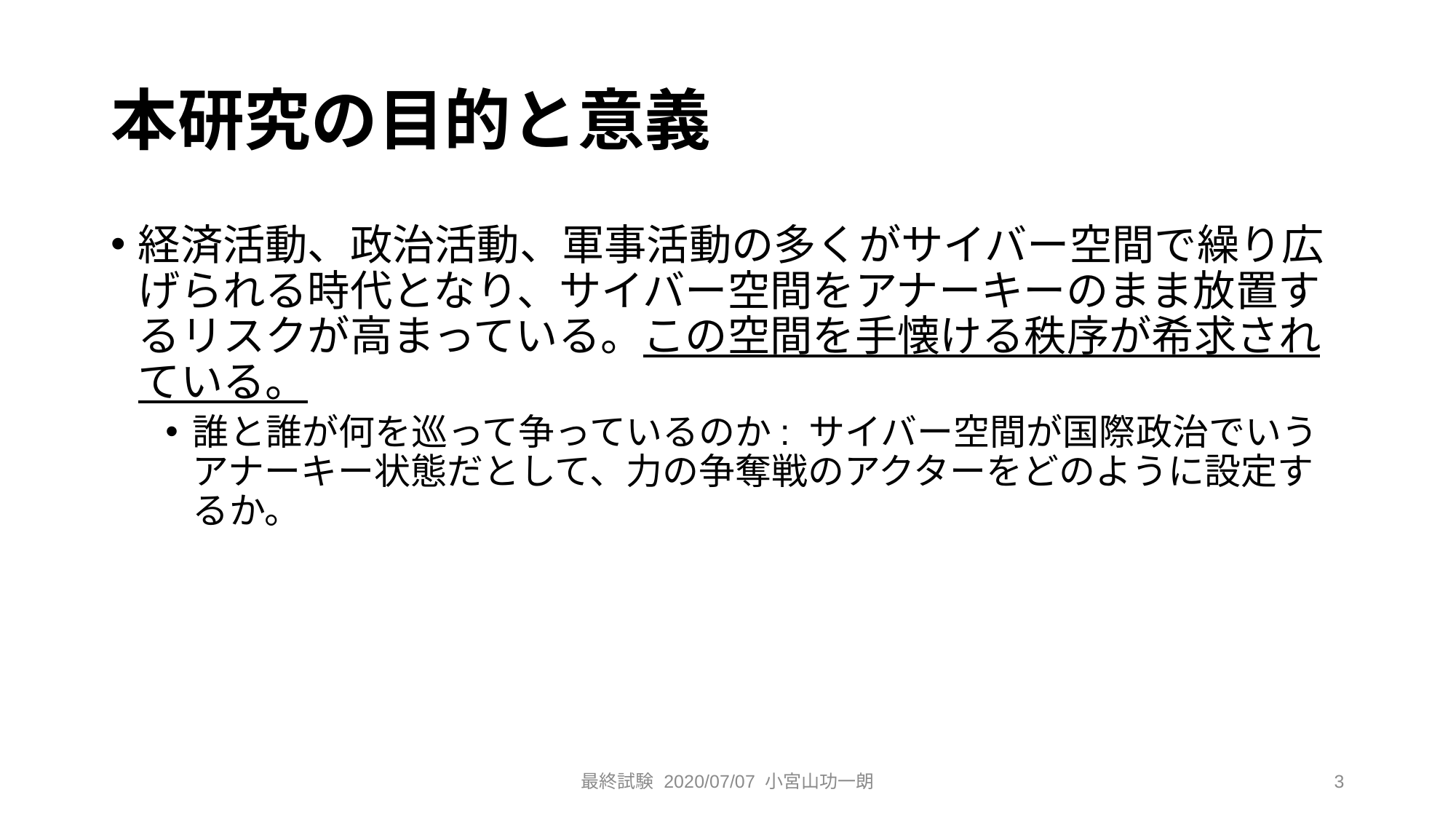

# 本研究の目的と意義
経済活動、政治活動、軍事活動の多くがサイバー空間で繰り広げられる時代となり、サイバー空間をアナーキーのまま放置するリスクが高まっている。この空間を手懐ける秩序が希求されている。
誰と誰が何を巡って争っているのか: サイバー空間が国際政治でいうアナーキー状態だとして、力の争奪戦のアクターをどのように設定するか。
最終試験 2020/07/07 小宮山功一朗
3